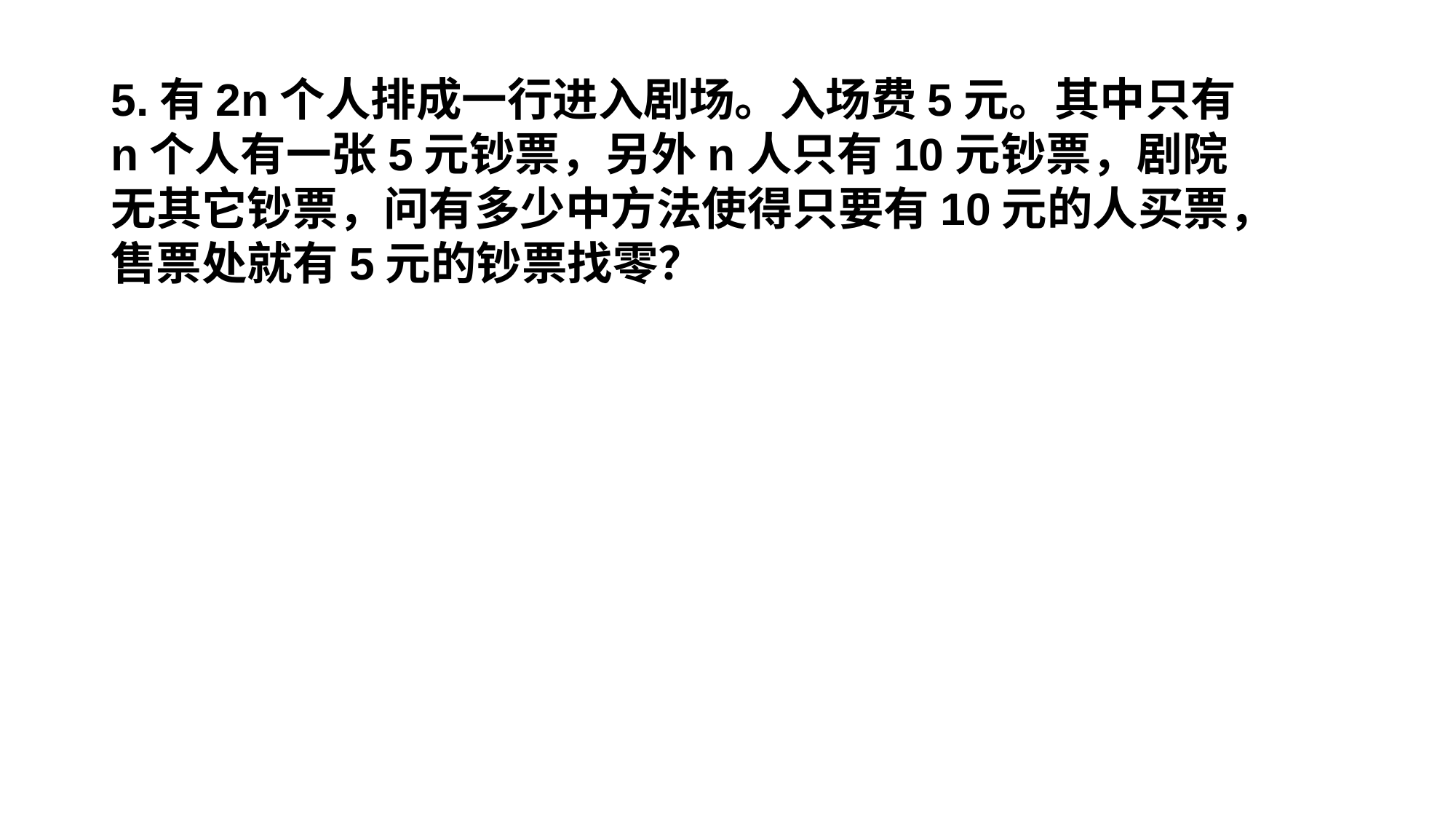

5.有2n个人排成一行进入剧场。入场费5元。其中只有n个人有一张5元钞票，另外n人只有10元钞票，剧院无其它钞票，问有多少中方法使得只要有10元的人买票，售票处就有5元的钞票找零？